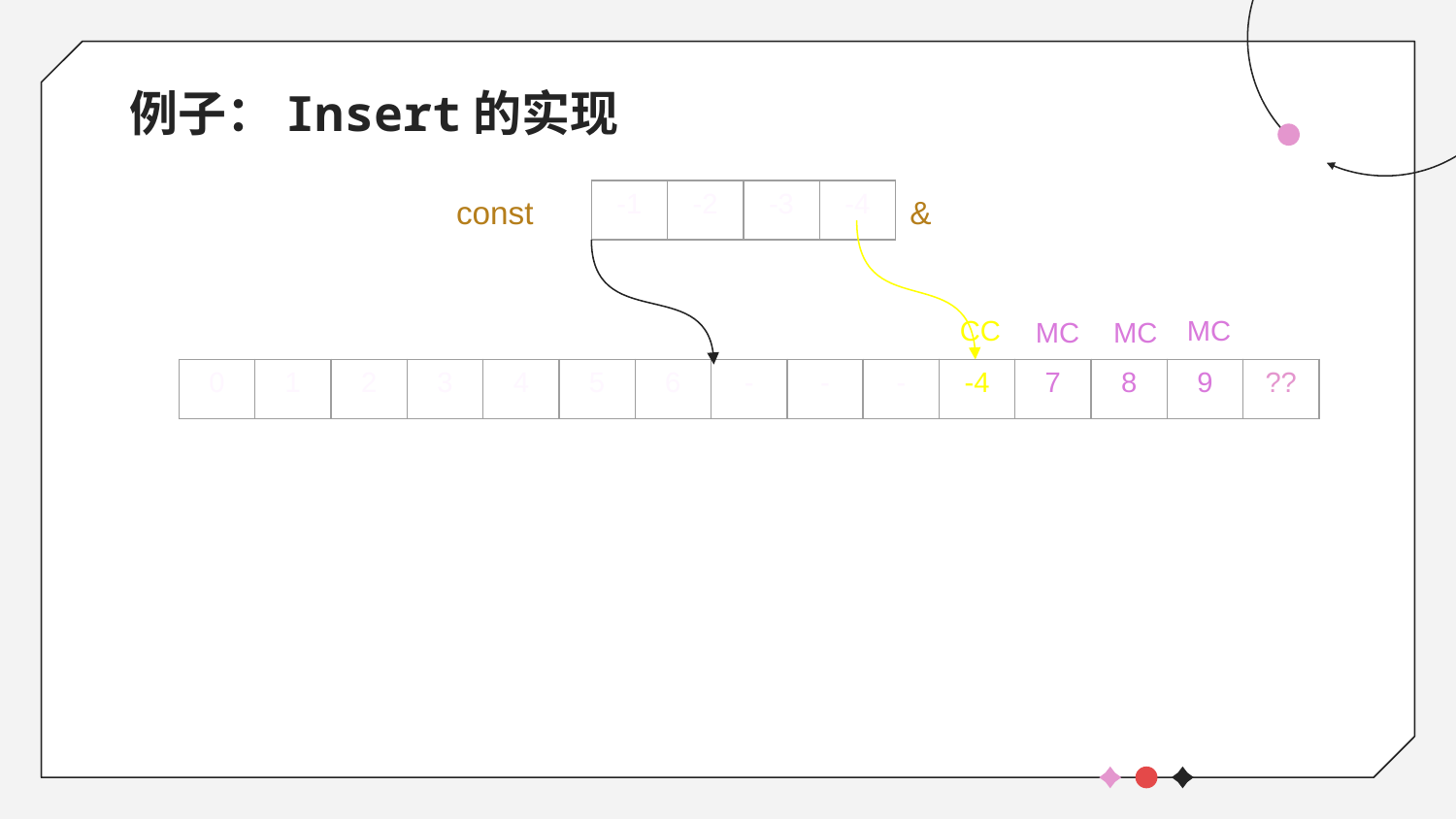

# 例子：Insert的实现
| -1 | -2 | -3 | -4 |
| --- | --- | --- | --- |
const
&
CC
MC
MC
MC
| 0 | 1 | 2 | 3 | 4 | 5 | 6 | - | - | - |
| --- | --- | --- | --- | --- | --- | --- | --- | --- | --- |
|  |  |  |  | ?? |
| --- | --- | --- | --- | --- |
| -4 |
| --- |
| 7 | 8 | 9 |
| --- | --- | --- |